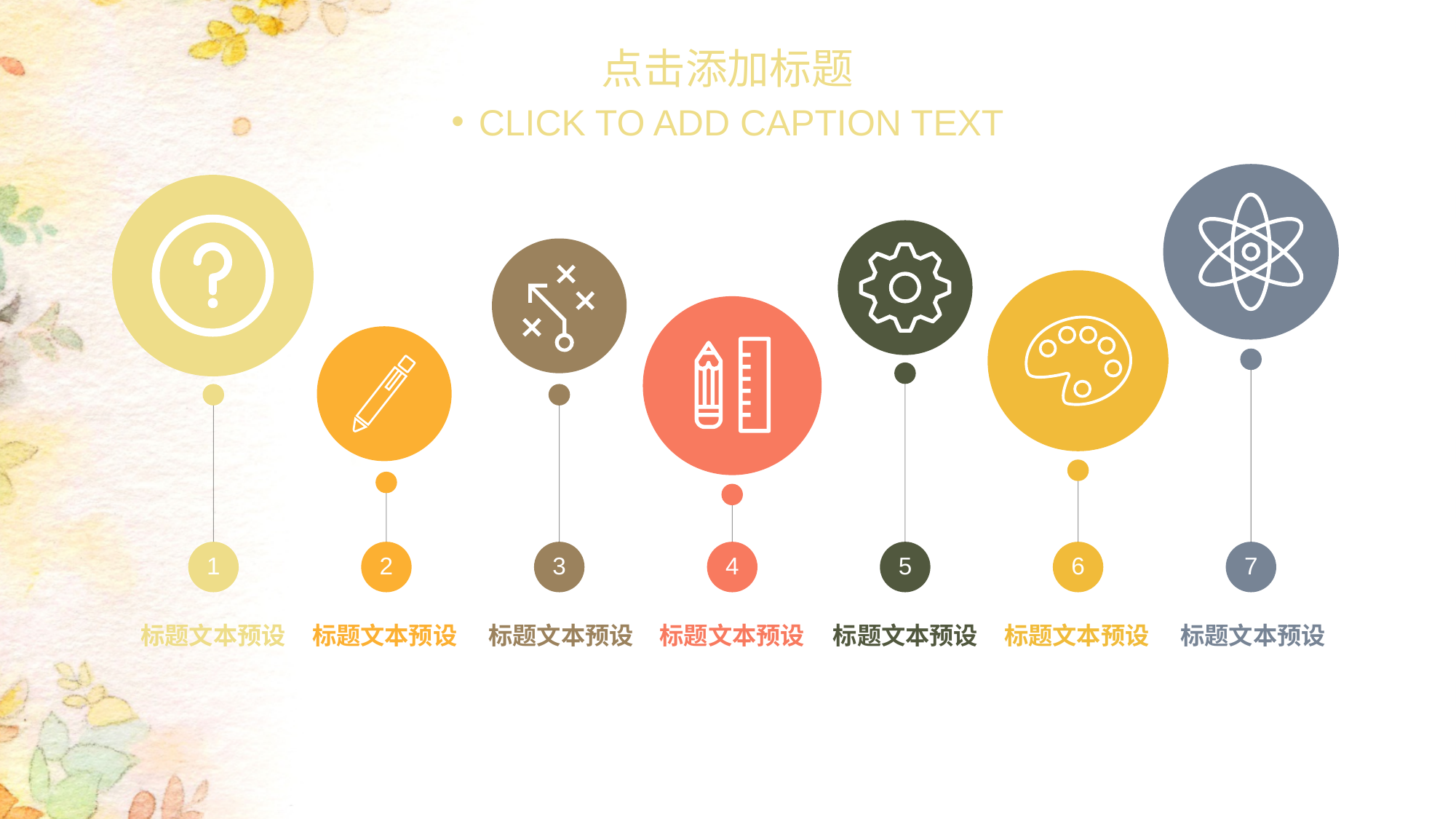

点击添加标题
CLICK TO ADD CAPTION TEXT

1
2
3
4
5
6
7
标题文本预设
标题文本预设
标题文本预设
标题文本预设
标题文本预设
标题文本预设
标题文本预设